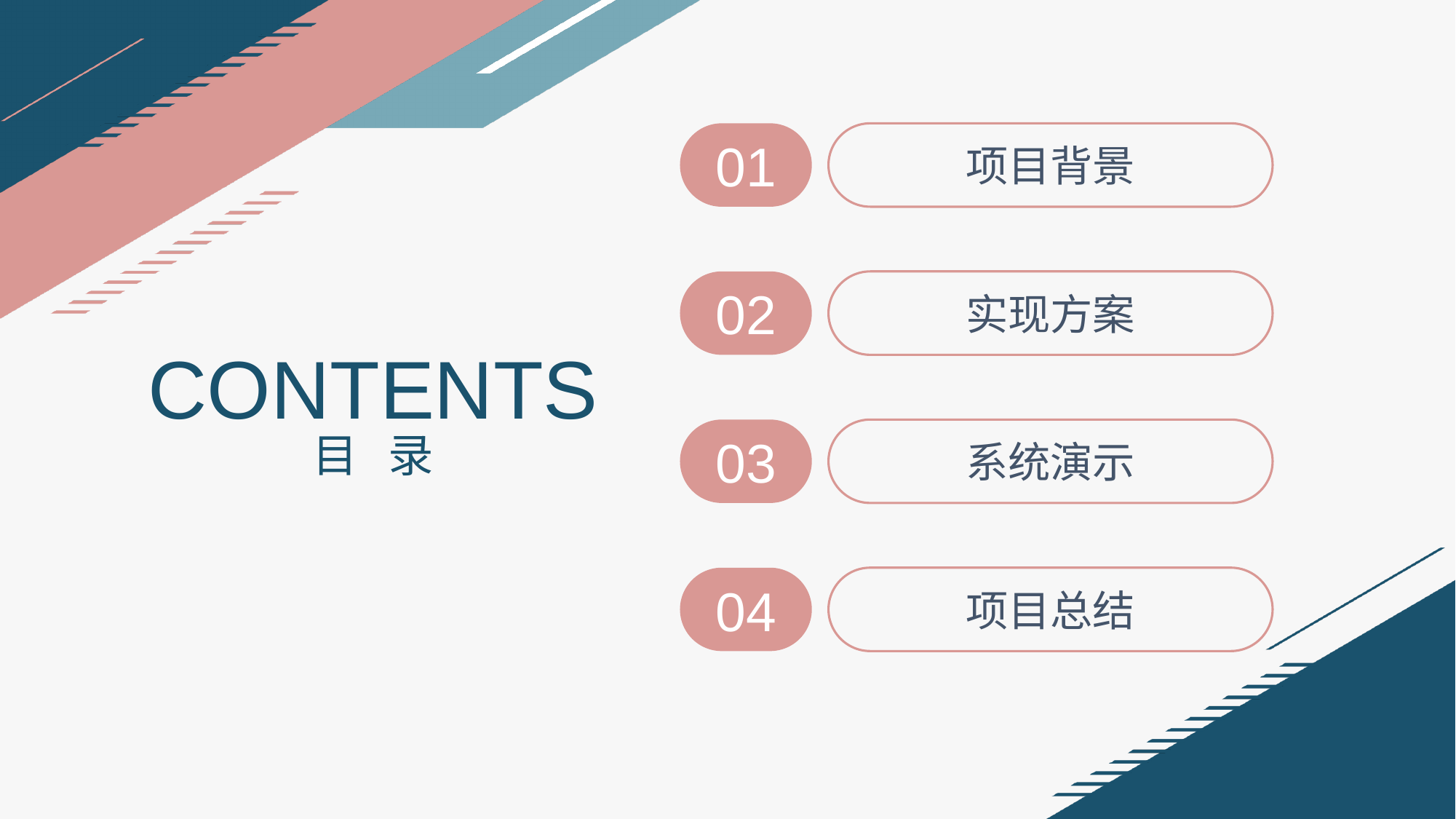

01
项目背景
02
实现方案
CONTENTS
目   录
03
系统演示
04
项目总结